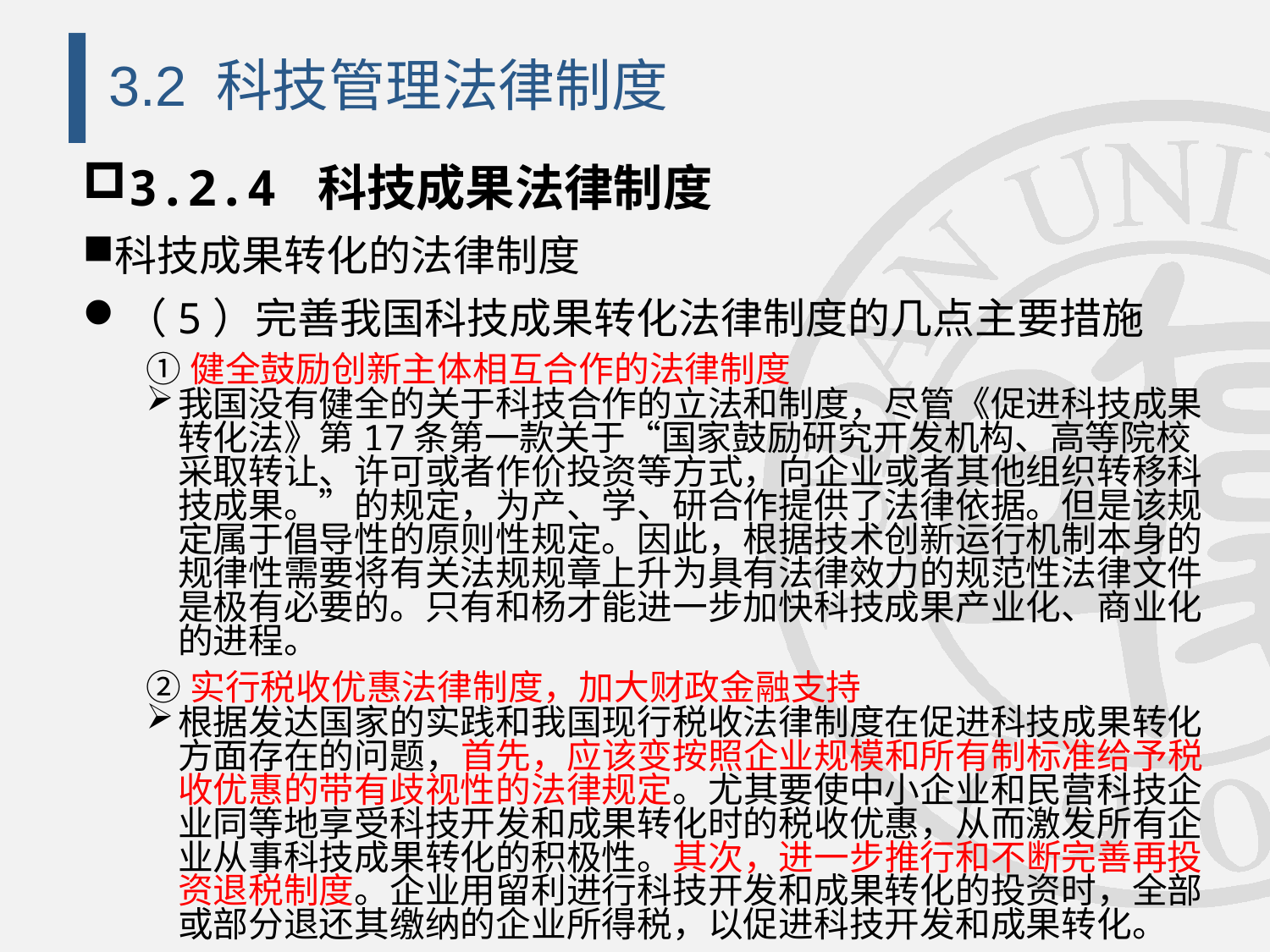

# 3.2 科技管理法律制度
3.2.4 科技成果法律制度
科技成果转化的法律制度
（5）完善我国科技成果转化法律制度的几点主要措施
①健全鼓励创新主体相互合作的法律制度
我国没有健全的关于科技合作的立法和制度，尽管《促进科技成果转化法》第17条第一款关于“国家鼓励研究开发机构、高等院校采取转让、许可或者作价投资等方式，向企业或者其他组织转移科技成果。”的规定，为产、学、研合作提供了法律依据。但是该规定属于倡导性的原则性规定。因此，根据技术创新运行机制本身的规律性需要将有关法规规章上升为具有法律效力的规范性法律文件是极有必要的。只有和杨才能进一步加快科技成果产业化、商业化的进程。
②实行税收优惠法律制度，加大财政金融支持
根据发达国家的实践和我国现行税收法律制度在促进科技成果转化方面存在的问题，首先，应该变按照企业规模和所有制标准给予税收优惠的带有歧视性的法律规定。尤其要使中小企业和民营科技企业同等地享受科技开发和成果转化时的税收优惠，从而激发所有企业从事科技成果转化的积极性。其次，进一步推行和不断完善再投资退税制度。企业用留利进行科技开发和成果转化的投资时，全部或部分退还其缴纳的企业所得税，以促进科技开发和成果转化。